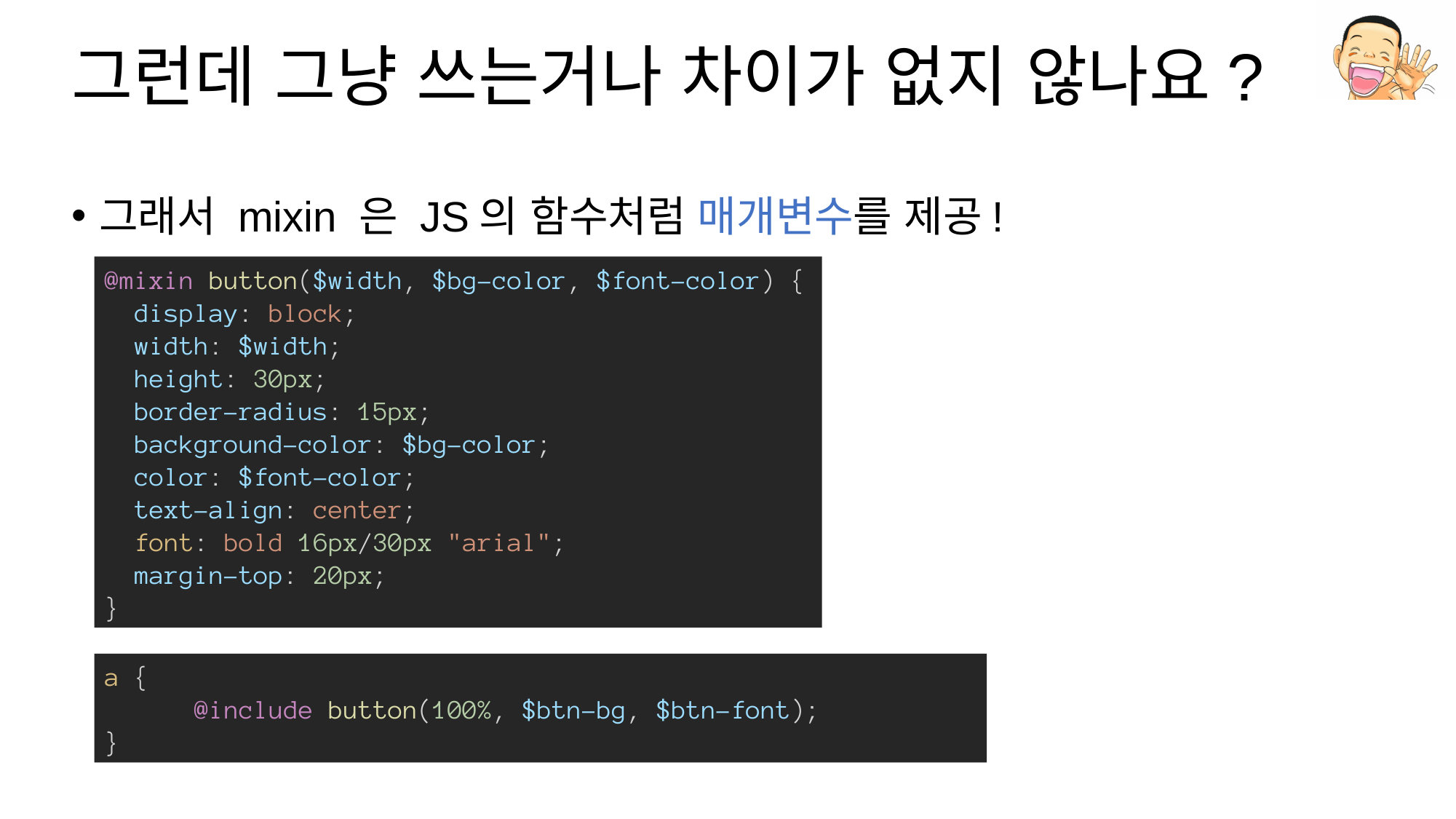

# 그런데 그냥 쓰는거나 차이가 없지 않나요?
그래서 mixin 은 JS의 함수처럼 매개변수를 제공!
@mixin button($width, $bg-color, $font-color) {
  display: block;
  width: $width;
  height: 30px;
  border-radius: 15px;
  background-color: $bg-color;
  color: $font-color;
  text-align: center;
  font: bold 16px/30px "arial";
  margin-top: 20px;
}
a {
      @include button(100%, $btn-bg, $btn-font);
}